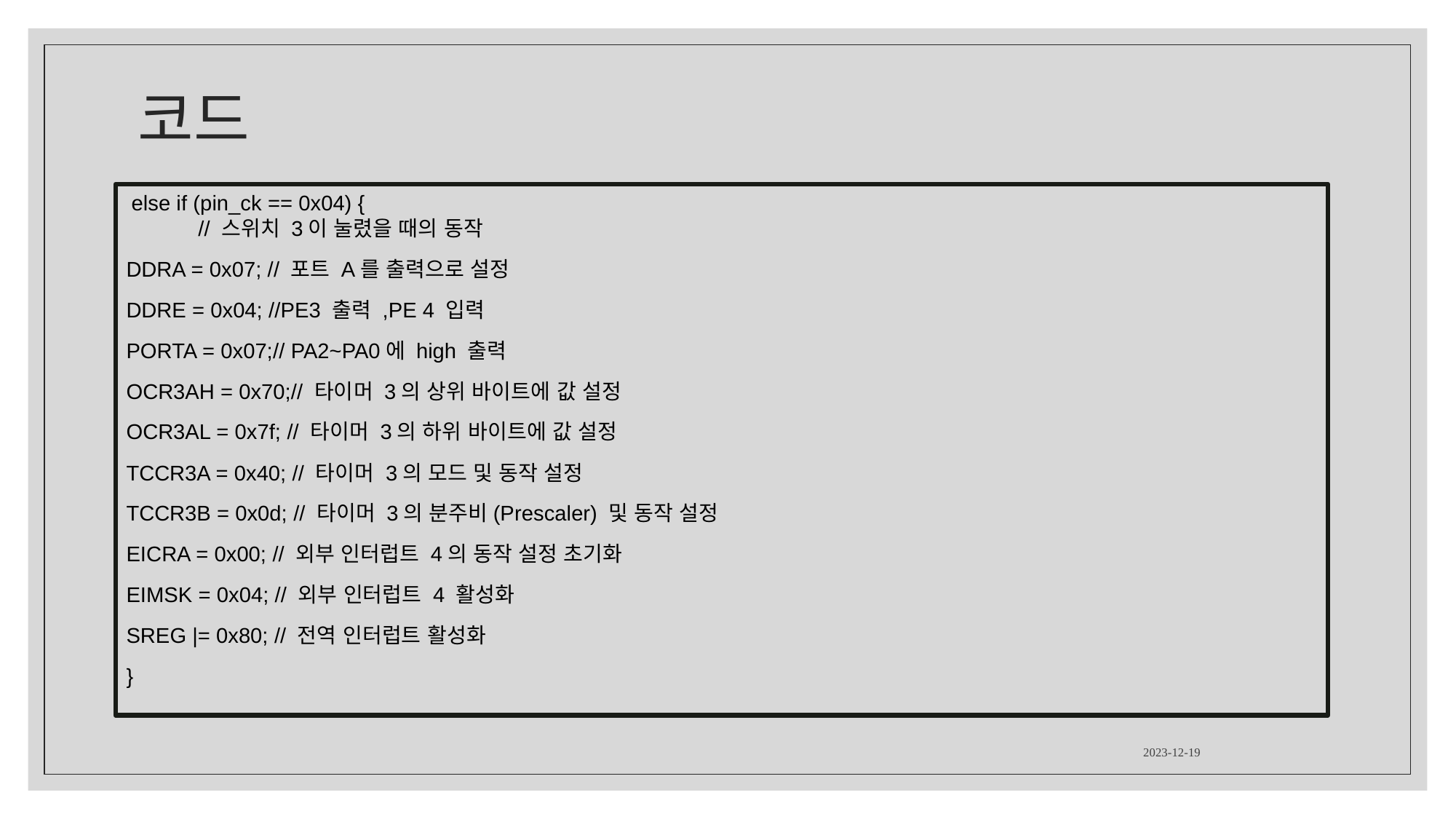

# 코드
 else if (pin_ck == 0x04) {
            // 스위치 3이 눌렸을 때의 동작
DDRA = 0x07; // 포트 A를 출력으로 설정
DDRE = 0x04; //PE3 출력 ,PE 4 입력
PORTA = 0x07;// PA2~PA0에 high 출력
OCR3AH = 0x70;// 타이머 3의 상위 바이트에 값 설정
OCR3AL = 0x7f; // 타이머 3의 하위 바이트에 값 설정
TCCR3A = 0x40; // 타이머 3의 모드 및 동작 설정
TCCR3B = 0x0d; // 타이머 3의 분주비(Prescaler) 및 동작 설정
EICRA = 0x00; // 외부 인터럽트 4의 동작 설정 초기화
EIMSK = 0x04; // 외부 인터럽트 4 활성화
SREG |= 0x80; // 전역 인터럽트 활성화
}

2023-12-19